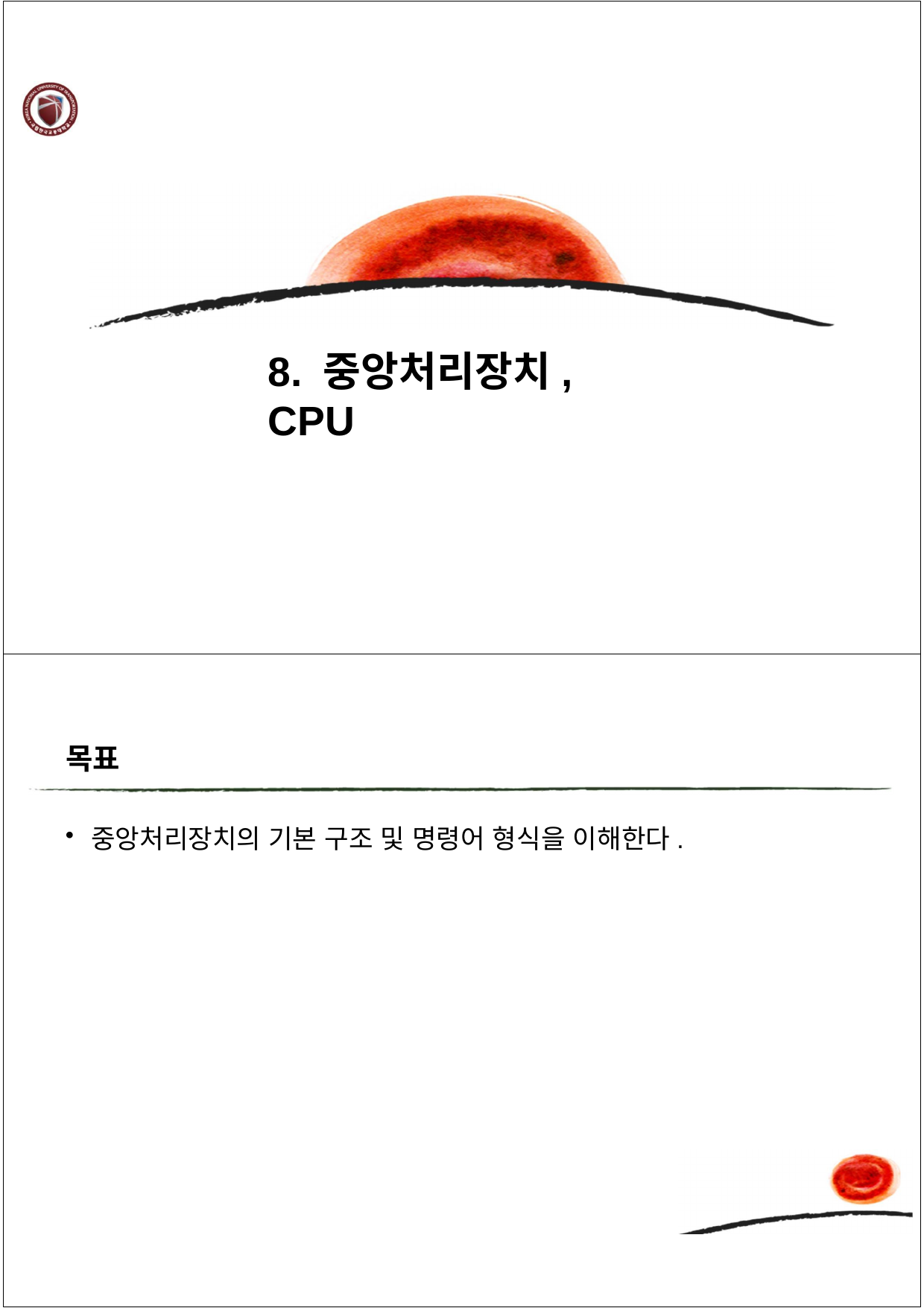

# 8. 중앙처리장치, CPU

목표

중앙처리장치의 기본 구조 및 명령어 형식을 이해한다.